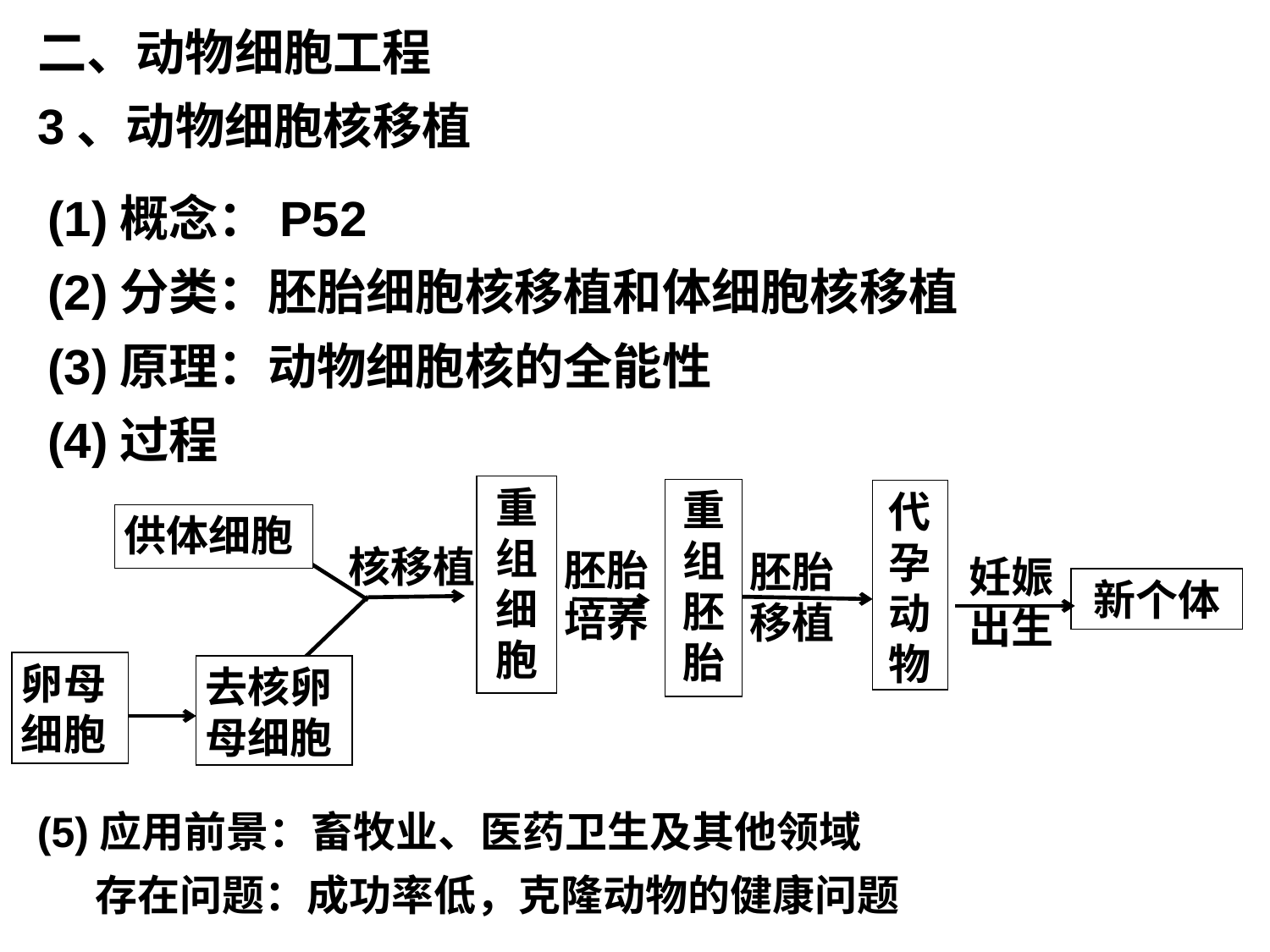

二、动物细胞工程
3、动物细胞核移植

(1)概念：P52
(2)分类：胚胎细胞核移植和体细胞核移植
(3)原理：动物细胞核的全能性
(4)过程

重组细胞
重组胚胎
代孕动物
核移植
胚胎移植
妊娠出生
新个体
卵母细胞
供体细胞
胚胎培养
去核卵母细胞
(5)应用前景：畜牧业、医药卫生及其他领域
     存在问题：成功率低，克隆动物的健康问题